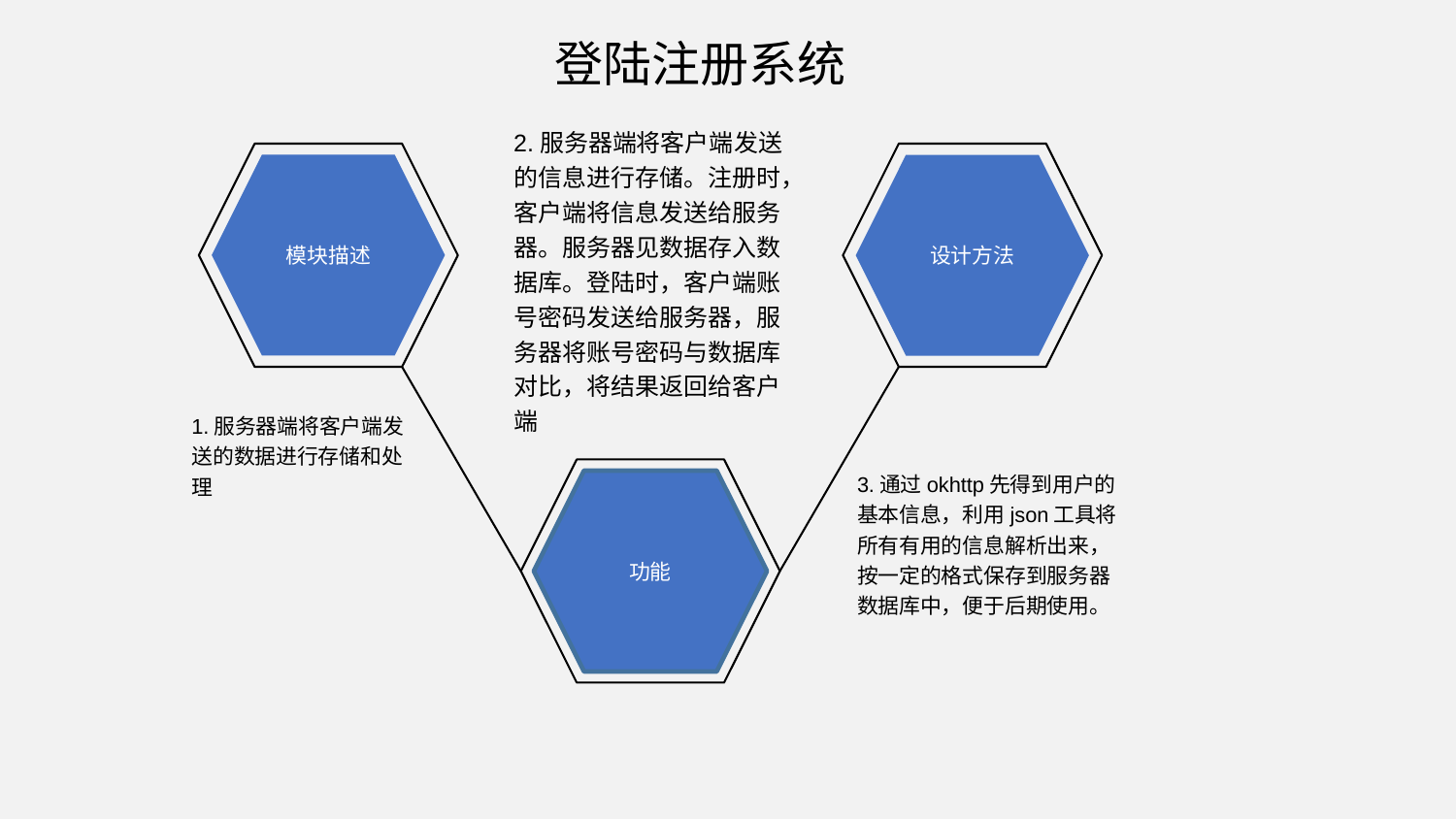

登陆注册系统
2.服务器端将客户端发送的信息进行存储。注册时，客户端将信息发送给服务器。服务器见数据存入数据库。登陆时，客户端账号密码发送给服务器，服务器将账号密码与数据库对比，将结果返回给客户端

模块描述
设计方法
1.服务器端将客户端发送的数据进行存储和处理

3.通过okhttp先得到用户的基本信息，利用json工具将所有有用的信息解析出来，按一定的格式保存到服务器数据库中，便于后期使用。
功能